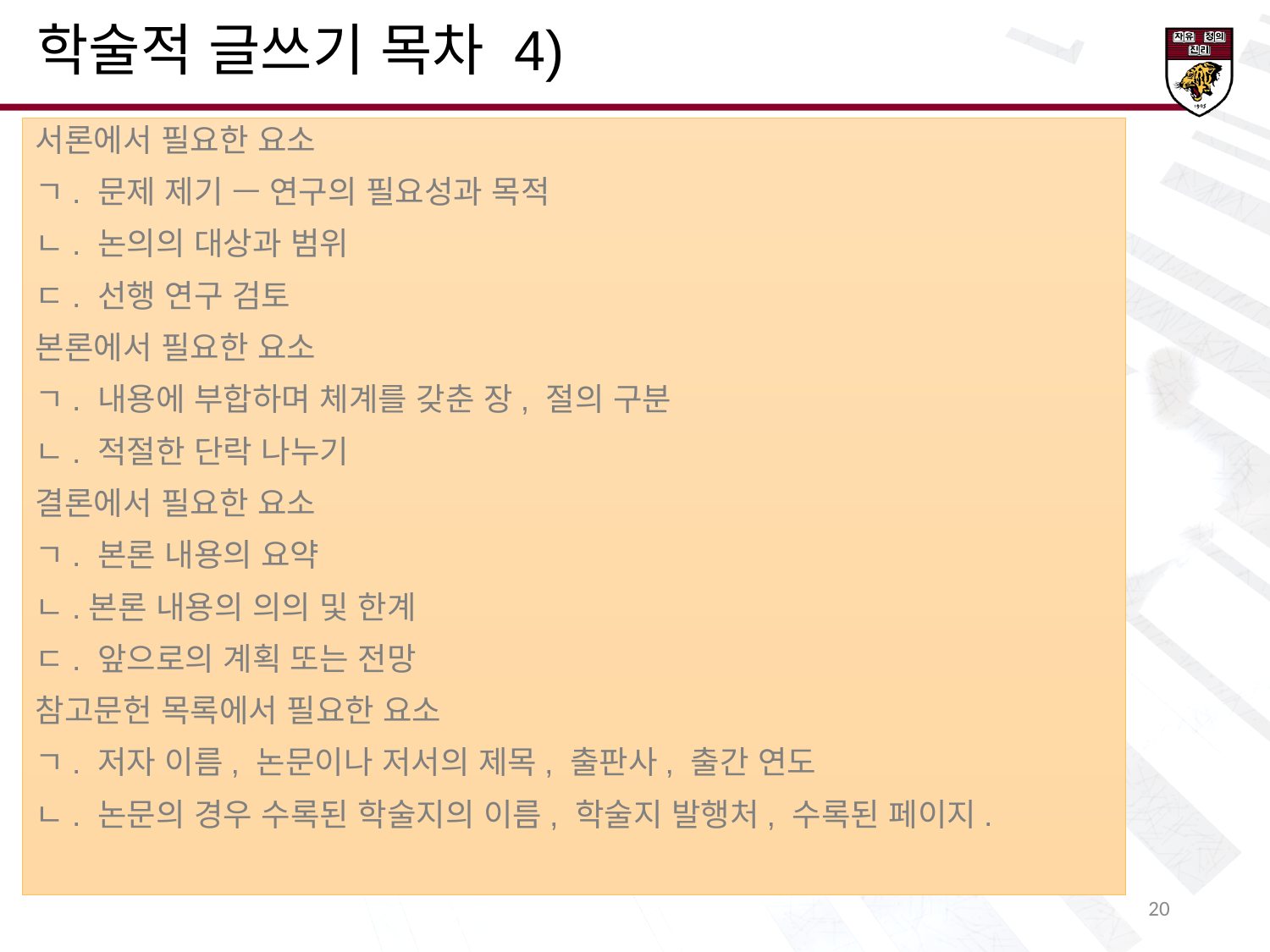

학술적 글쓰기 목차 4)
서론에서 필요한 요소
ㄱ. 문제 제기 — 연구의 필요성과 목적
ㄴ. 논의의 대상과 범위
ㄷ. 선행 연구 검토
본론에서 필요한 요소
ㄱ. 내용에 부합하며 체계를 갖춘 장, 절의 구분
ㄴ. 적절한 단락 나누기
결론에서 필요한 요소
ㄱ. 본론 내용의 요약
ㄴ.본론 내용의 의의 및 한계
ㄷ. 앞으로의 계획 또는 전망
참고문헌 목록에서 필요한 요소
ㄱ. 저자 이름, 논문이나 저서의 제목, 출판사, 출간 연도
ㄴ. 논문의 경우 수록된 학술지의 이름, 학술지 발행처, 수록된 페이지.

20